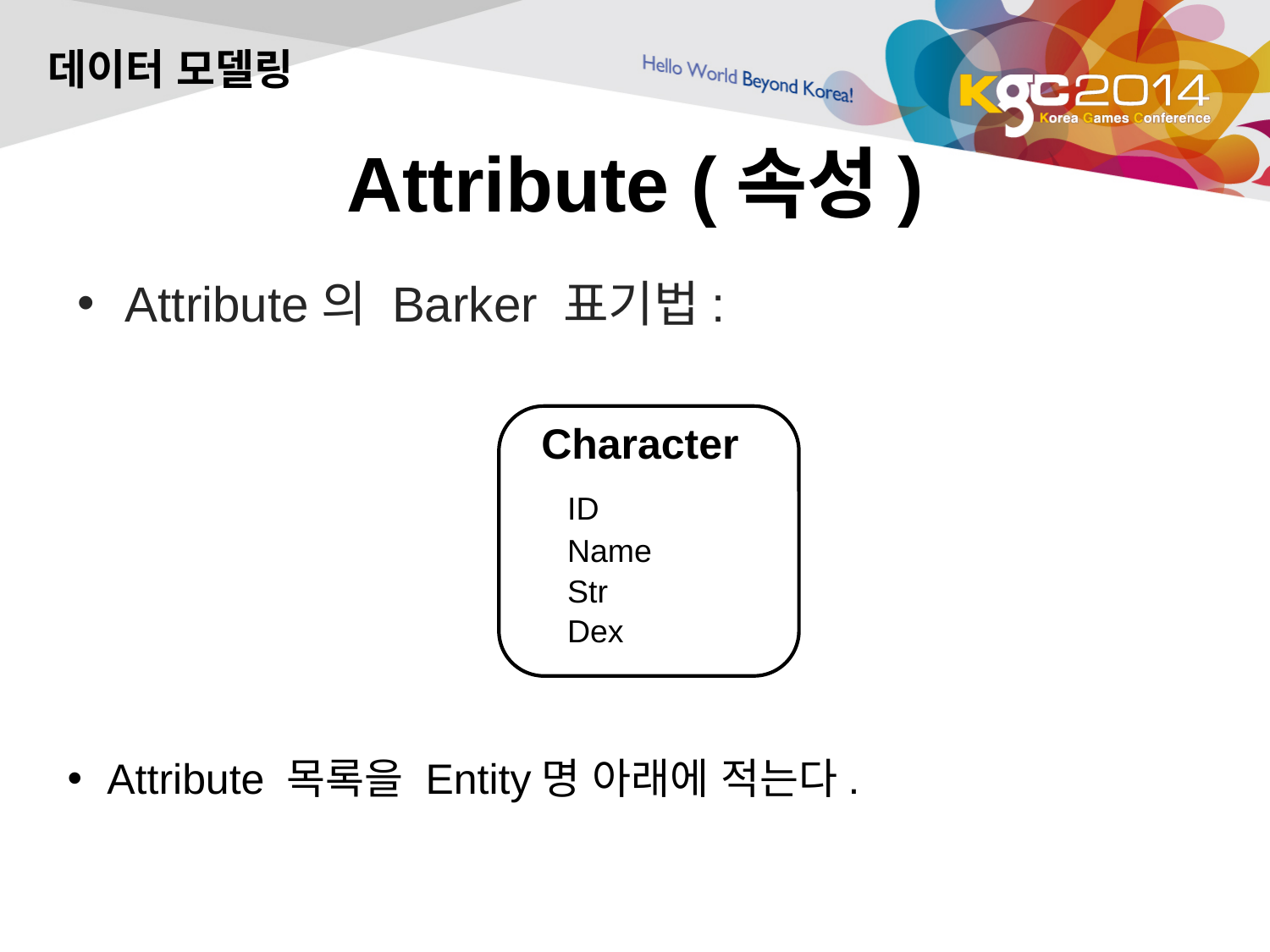

데이터 모델링
# Attribute (속성)
Attribute의 Barker 표기법:

Character
ID
Name
Str
Dex
Attribute 목록을 Entity명 아래에 적는다.